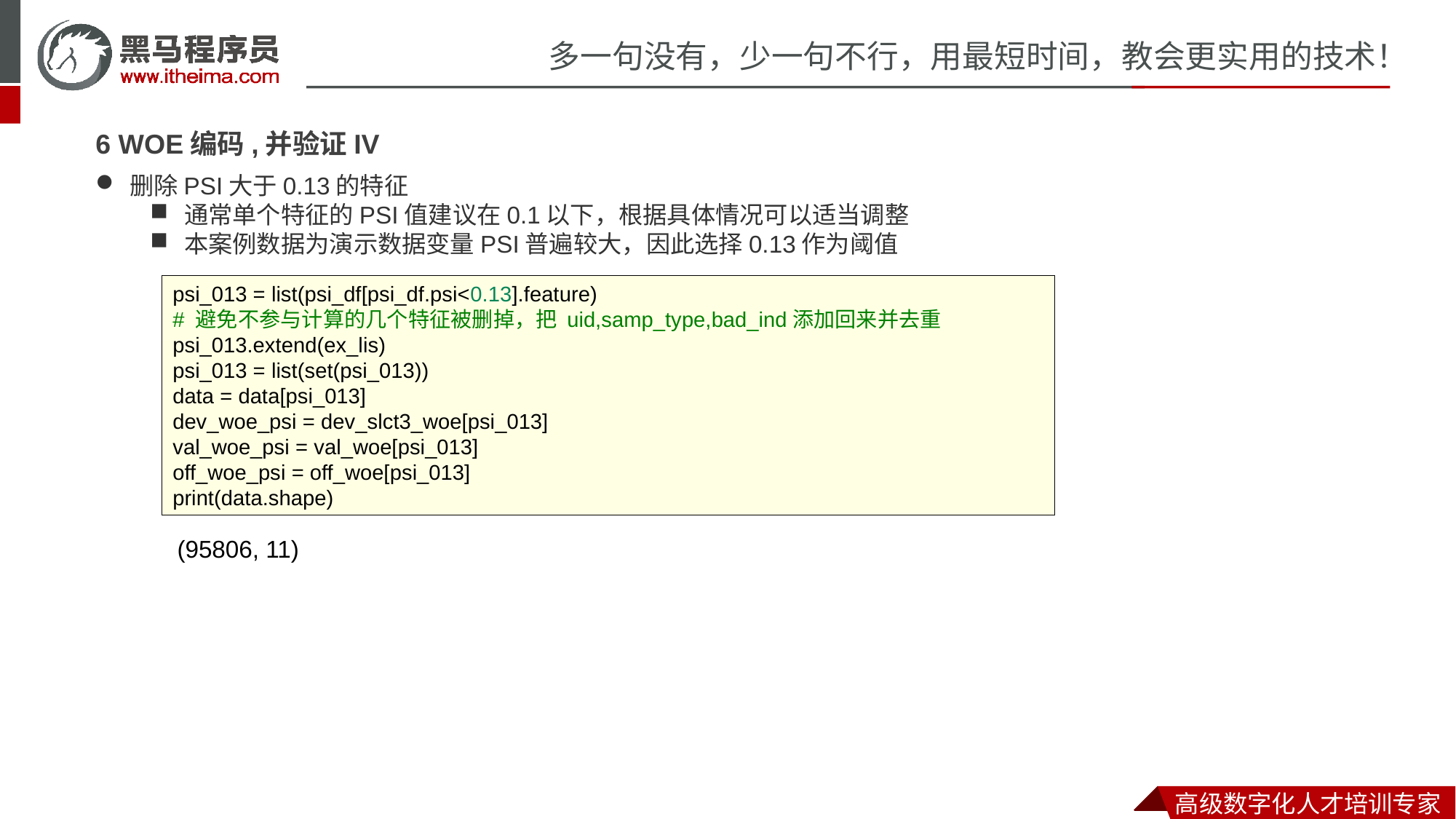

6 WOE编码,并验证IV
删除PSI大于0.13的特征
通常单个特征的PSI值建议在0.1以下，根据具体情况可以适当调整
本案例数据为演示数据变量PSI普遍较大，因此选择0.13作为阈值
psi_013 = list(psi_df[psi_df.psi<0.13].feature)
# 避免不参与计算的几个特征被删掉，把 uid,samp_type,bad_ind添加回来并去重
psi_013.extend(ex_lis)
psi_013 = list(set(psi_013))
data = data[psi_013]
dev_woe_psi = dev_slct3_woe[psi_013]
val_woe_psi = val_woe[psi_013]
off_woe_psi = off_woe[psi_013]
print(data.shape)
(95806, 11)